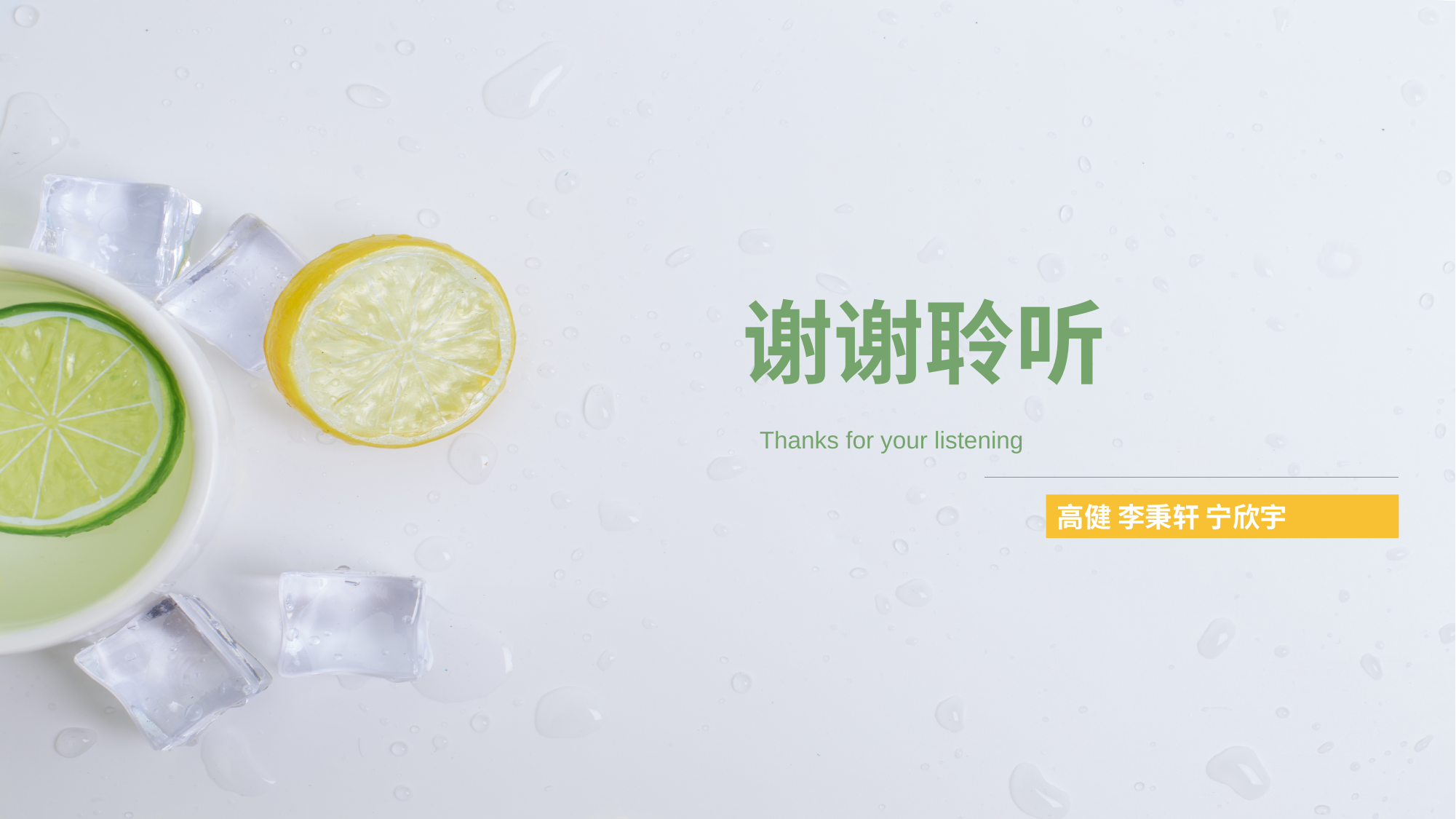

谢谢聆听
Thanks for your listening
高健 李秉轩 宁欣宇